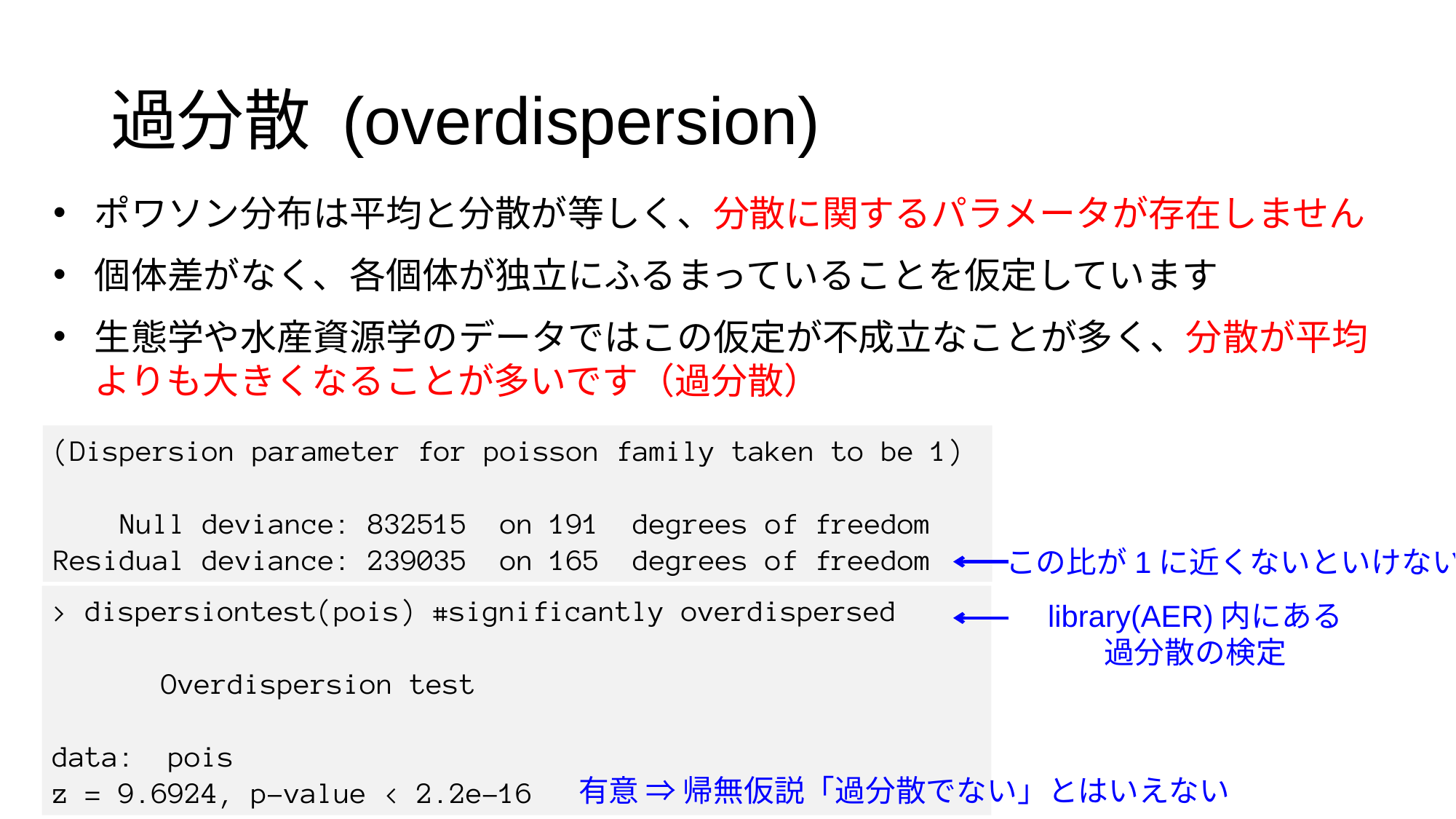

過分散 (overdispersion)
ポワソン分布は平均と分散が等しく、分散に関するパラメータが存在しません
個体差がなく、各個体が独立にふるまっていることを仮定しています
生態学や水産資源学のデータではこの仮定が不成立なことが多く、分散が平均よりも大きくなることが多いです（過分散）
(Dispersion parameter for poisson family taken to be 1)

    Null deviance: 832515  on 191  degrees of freedom
Residual deviance: 239035  on 165  degrees of freedom
この比が1に近くないといけない
> dispersiontest(pois) #significantly overdispersed

	Overdispersion test

data:  pois
z = 9.6924, p-value < 2.2e-16
library(AER)内にある
過分散の検定
有意 ⇒ 帰無仮説「過分散でない」とはいえない